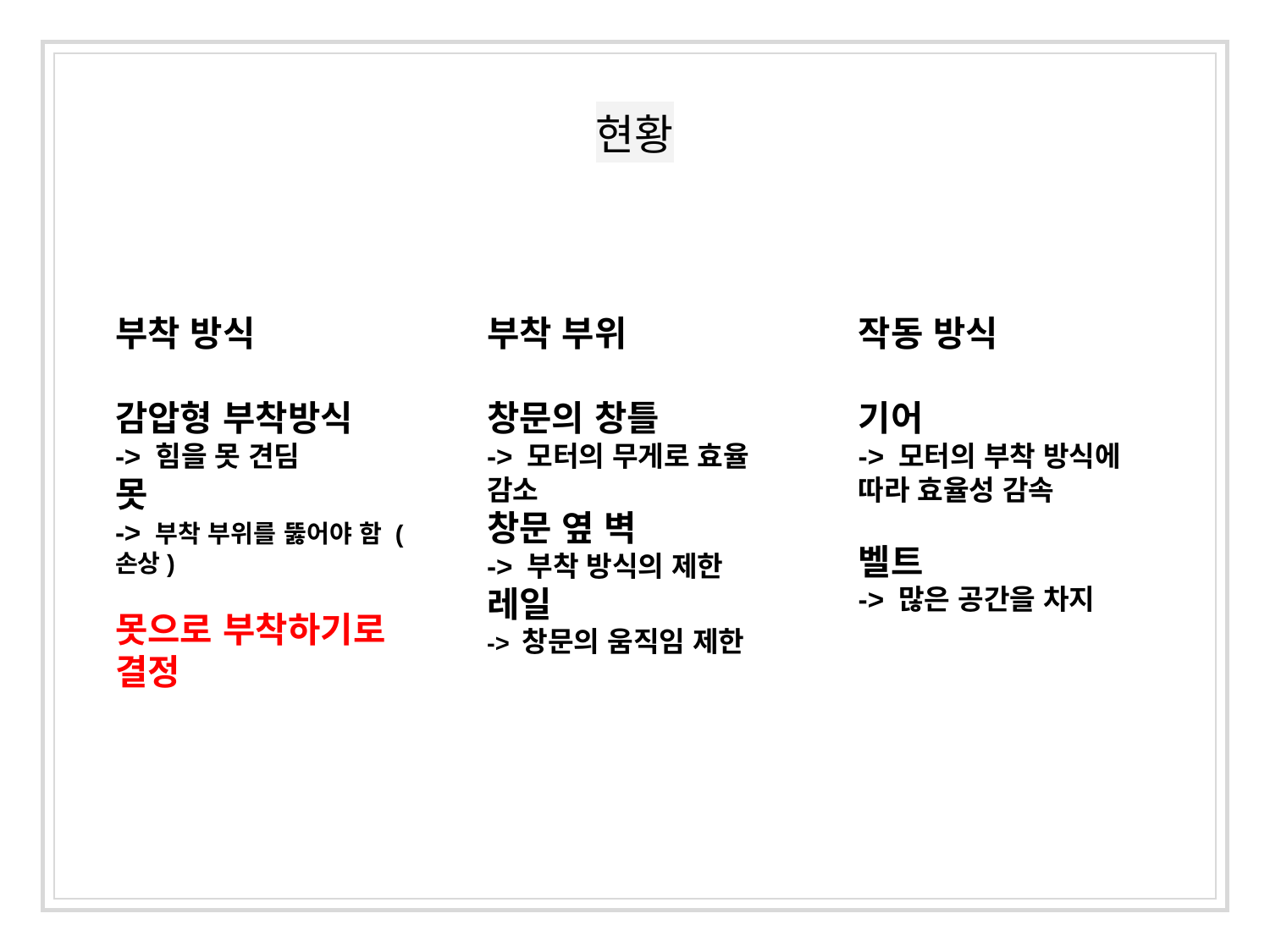

# 현황
부착 방식

감압형 부착방식
-> 힘을 못 견딤
못
-> 부착 부위를 뚫어야 함 (손상)

못으로 부착하기로 결정
부착 부위

창문의 창틀
-> 모터의 무게로 효율 감소
창문 옆 벽
-> 부착 방식의 제한
레일
-> 창문의 움직임 제한

작동 방식

기어
-> 모터의 부착 방식에 따라 효율성 감속

벨트
-> 많은 공간을 차지